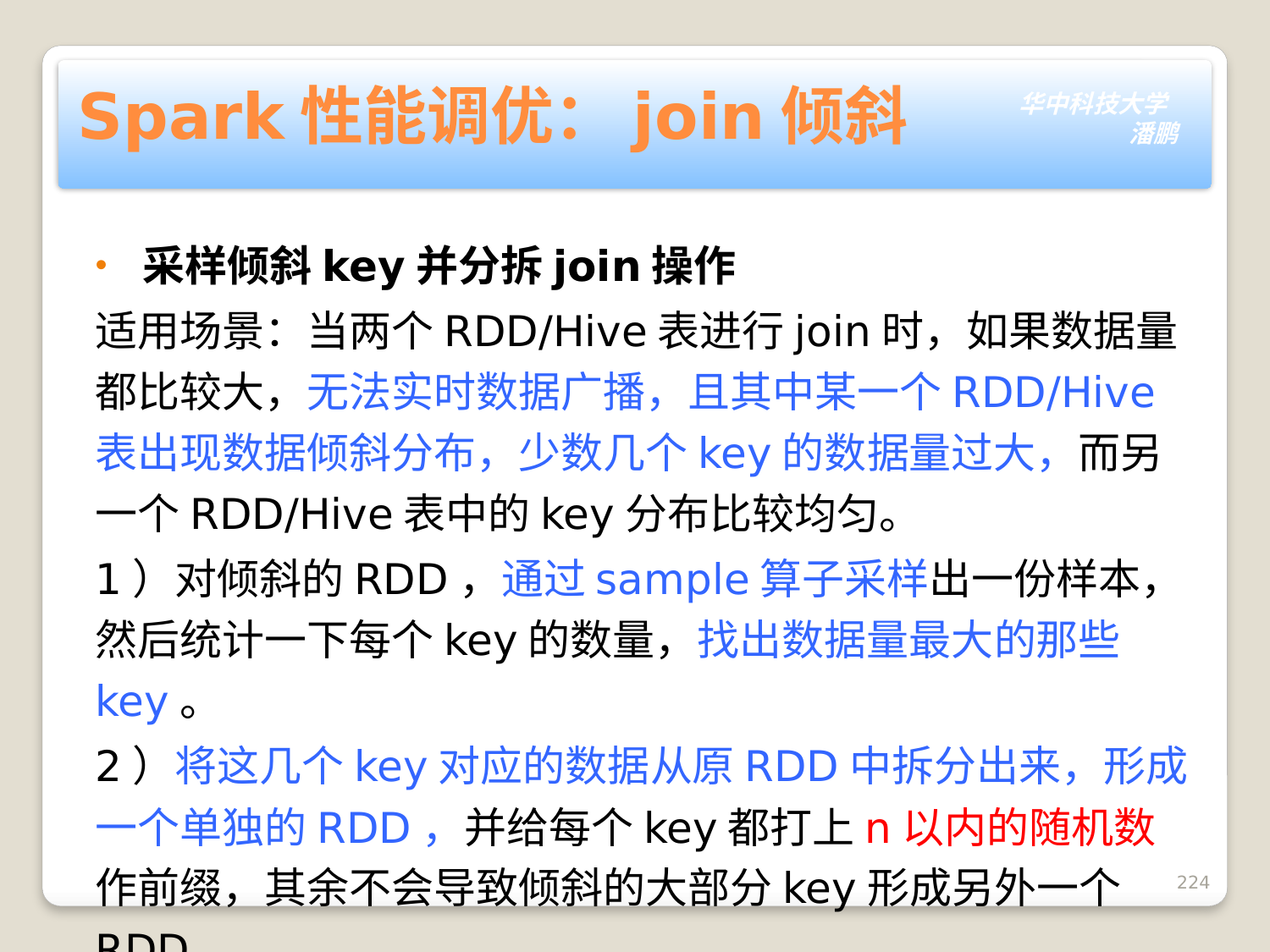

# Spark性能调优：join倾斜
采样倾斜key并分拆join操作
适用场景：当两个RDD/Hive表进行join时，如果数据量都比较大，无法实时数据广播，且其中某一个RDD/Hive表出现数据倾斜分布，少数几个key的数据量过大，而另一个RDD/Hive表中的key分布比较均匀。
1）对倾斜的RDD，通过sample算子采样出一份样本，然后统计一下每个key的数量，找出数据量最大的那些key。
2）将这几个key对应的数据从原RDD中拆分出来，形成一个单独的RDD，并给每个key都打上n以内的随机数作前缀，其余不会导致倾斜的大部分key形成另外一个RDD。
224